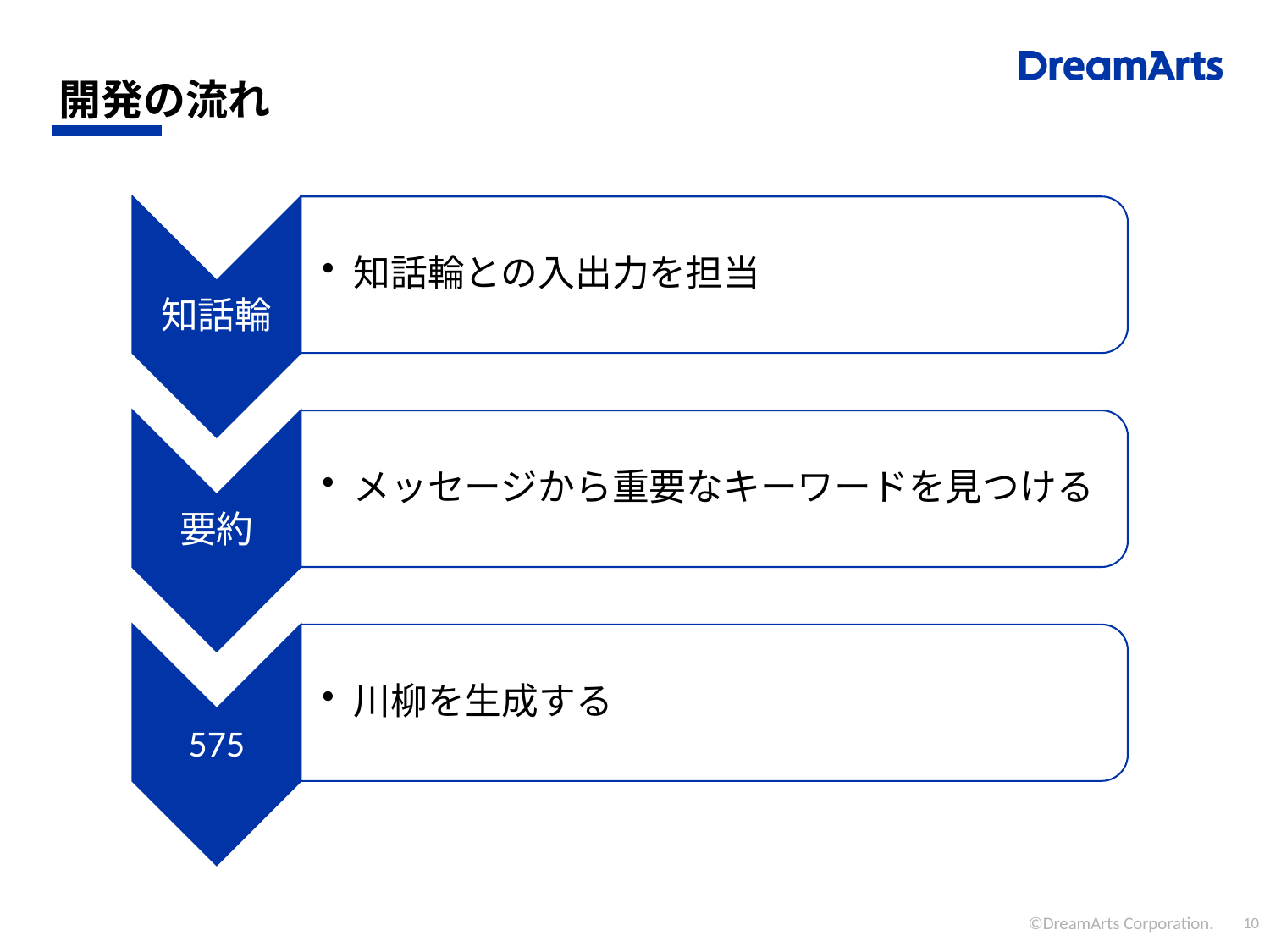

# 開発の流れ
知話輪
知話輪との入出力を担当
要約
メッセージから重要なキーワードを見つける
575
川柳を生成する
©DreamArts Corporation.
10